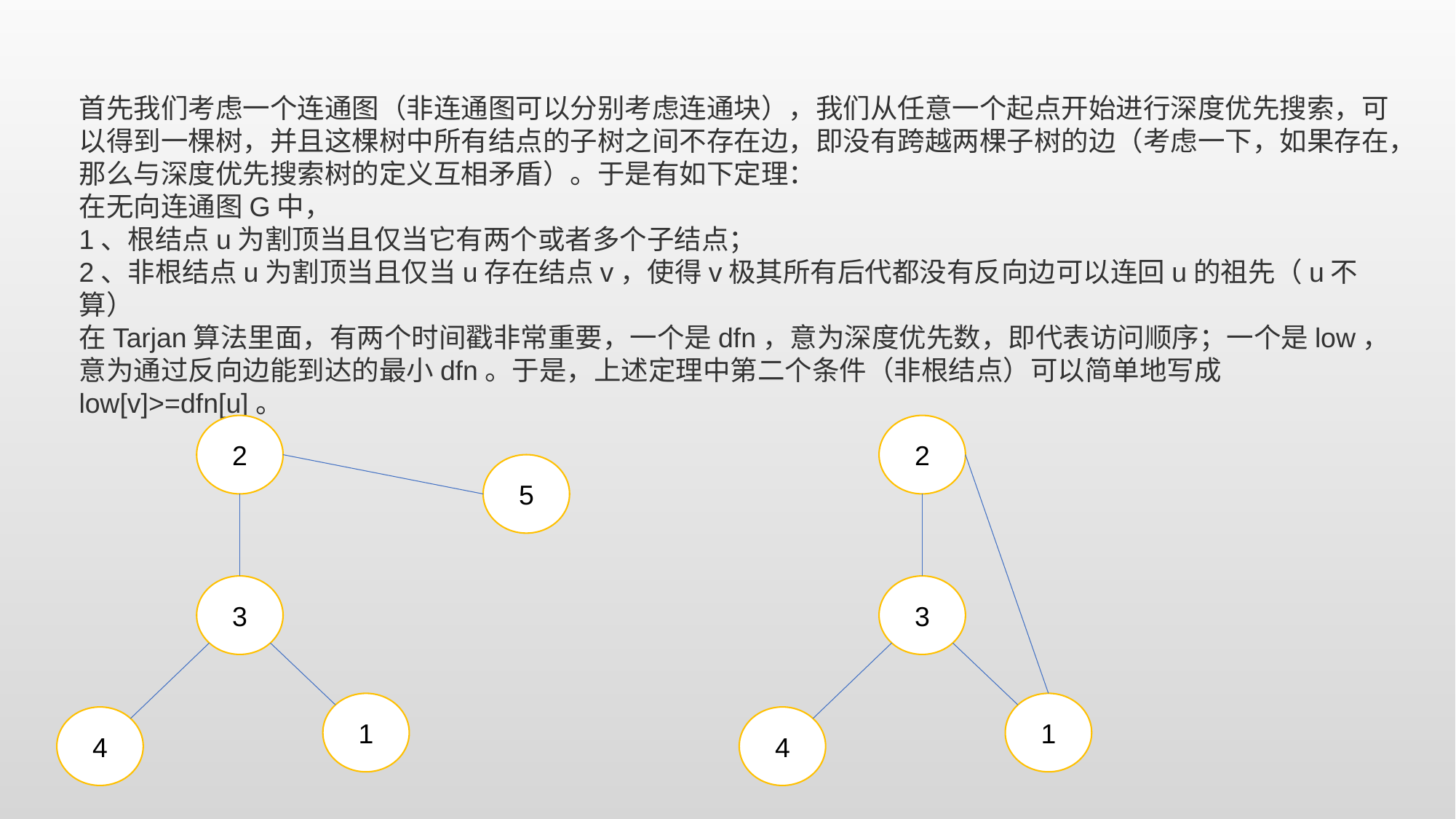

首先我们考虑一个连通图（非连通图可以分别考虑连通块），我们从任意一个起点开始进行深度优先搜索，可以得到一棵树，并且这棵树中所有结点的子树之间不存在边，即没有跨越两棵子树的边（考虑一下，如果存在，那么与深度优先搜索树的定义互相矛盾）。于是有如下定理： 
在无向连通图G中， 
1、根结点u为割顶当且仅当它有两个或者多个子结点； 
2、非根结点u为割顶当且仅当u存在结点v，使得v极其所有后代都没有反向边可以连回u的祖先（u不算） 
在Tarjan算法里面，有两个时间戳非常重要，一个是dfn，意为深度优先数，即代表访问顺序；一个是low，意为通过反向边能到达的最小dfn。于是，上述定理中第二个条件（非根结点）可以简单地写成low[v]>=dfn[u]。
2
2
5
3
3
1
1
4
4